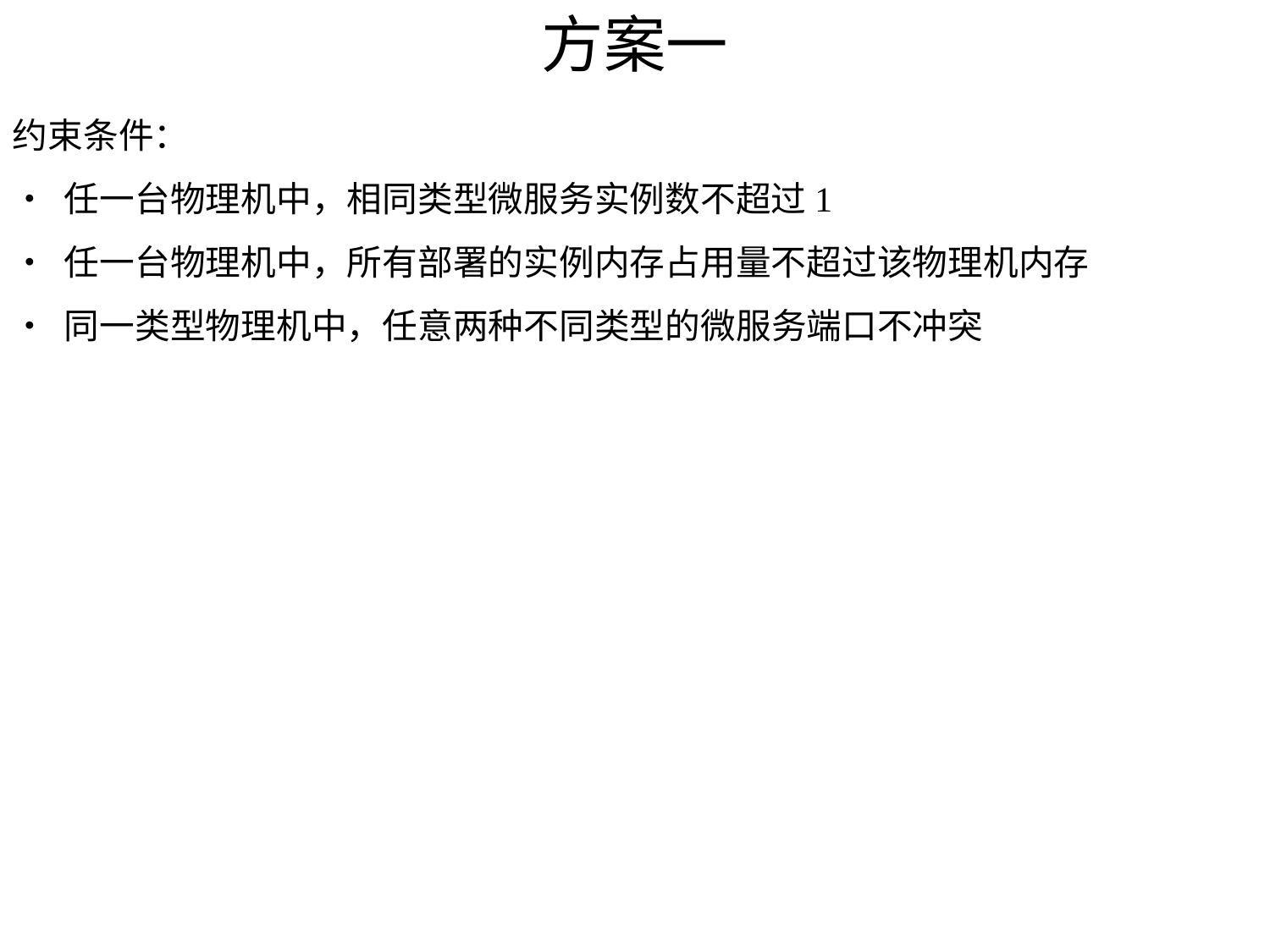

# 方案一
约束条件：
• 任一台物理机中，相同类型微服务实例数不超过1
• 任一台物理机中，所有部署的实例内存占用量不超过该物理机内存
• 同一类型物理机中，任意两种不同类型的微服务端口不冲突